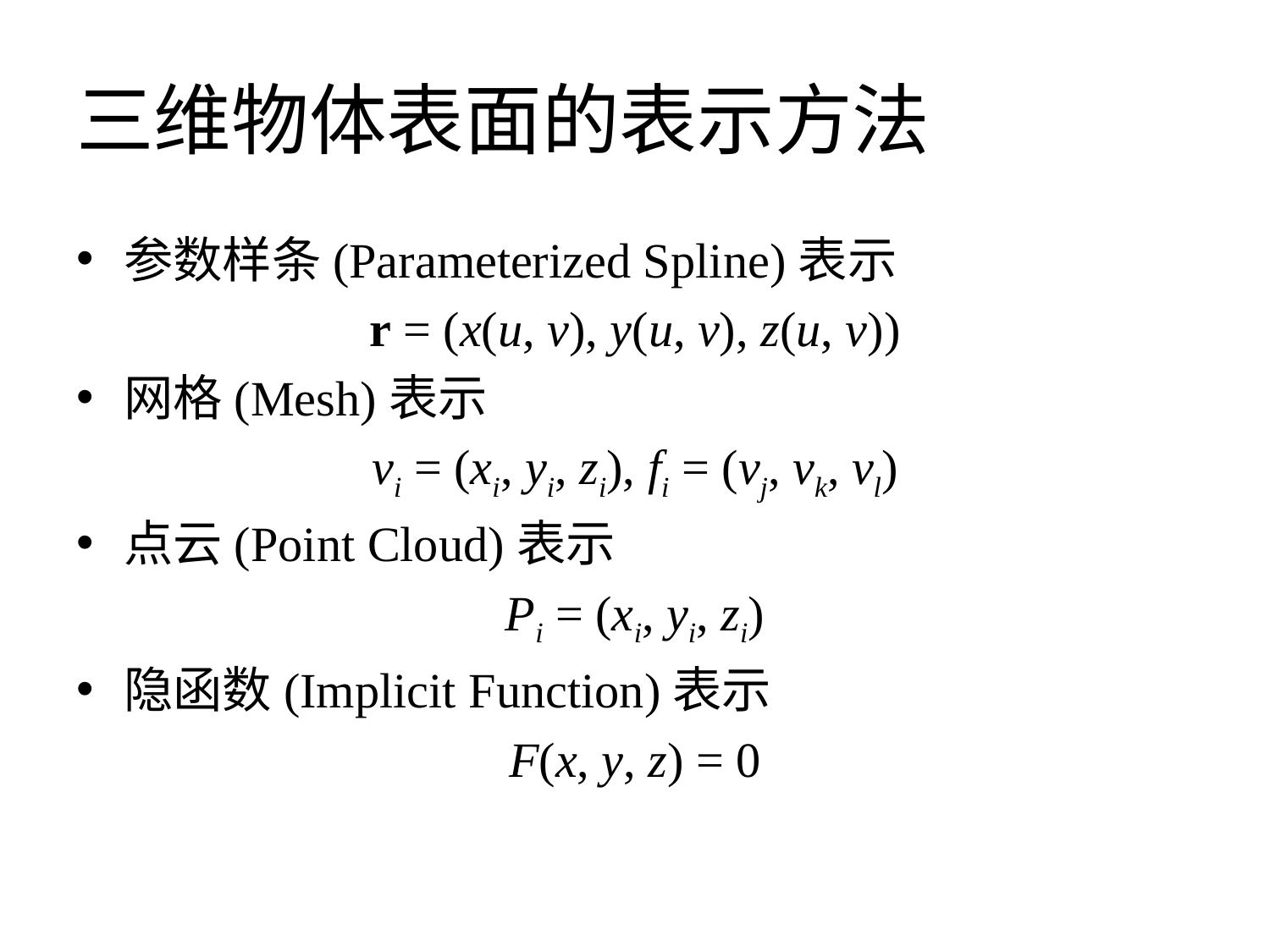

# 三维物体表面的表示方法
参数样条(Parameterized Spline)表示
r = (x(u, v), y(u, v), z(u, v))
网格(Mesh)表示
vi = (xi, yi, zi), fi = (vj, vk, vl)
点云(Point Cloud)表示
Pi = (xi, yi, zi)
隐函数(Implicit Function)表示
F(x, y, z) = 0